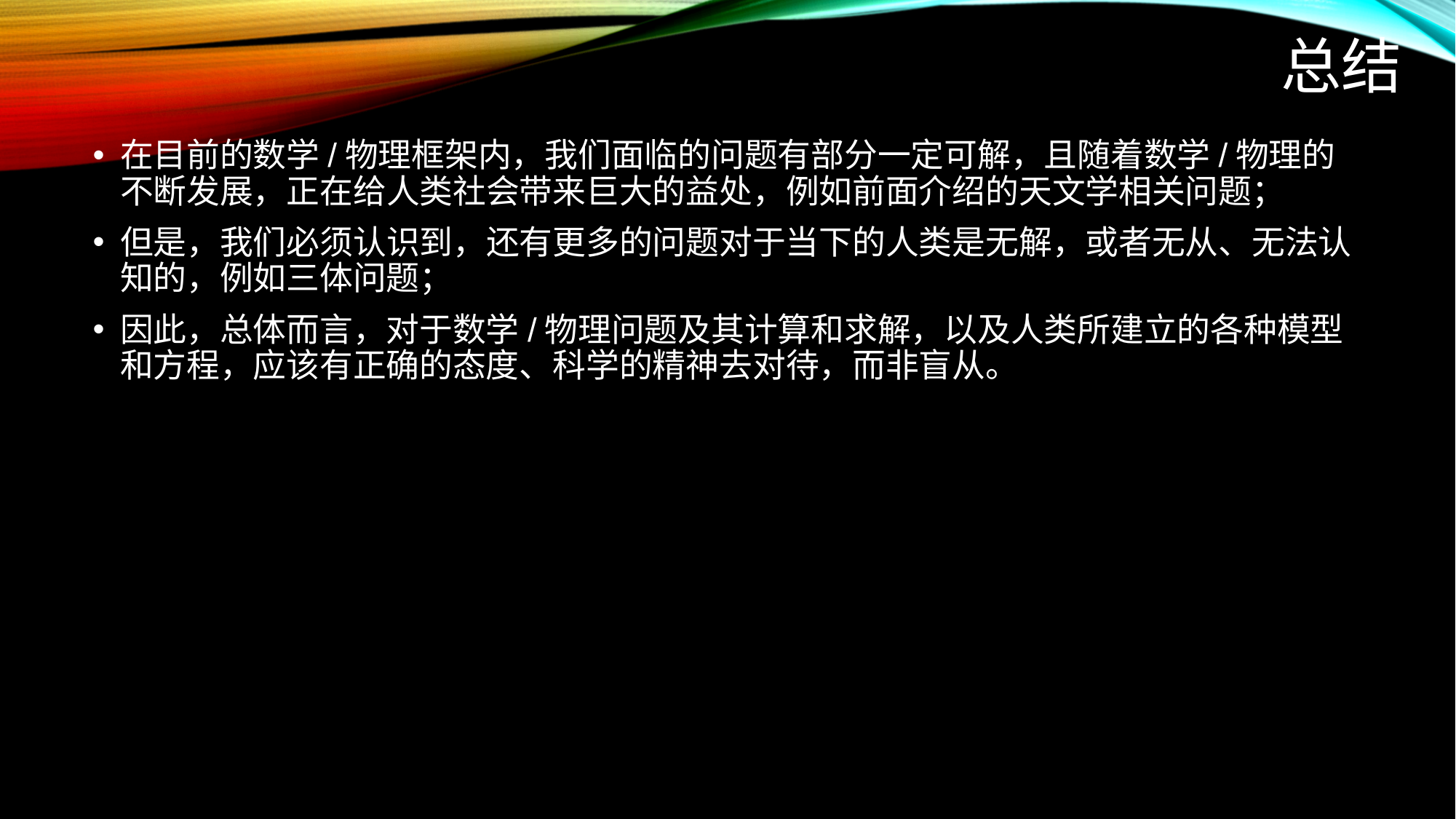

# 总结
在目前的数学/物理框架内，我们面临的问题有部分一定可解，且随着数学/物理的不断发展，正在给人类社会带来巨大的益处，例如前面介绍的天文学相关问题；
但是，我们必须认识到，还有更多的问题对于当下的人类是无解，或者无从、无法认知的，例如三体问题；
因此，总体而言，对于数学/物理问题及其计算和求解，以及人类所建立的各种模型和方程，应该有正确的态度、科学的精神去对待，而非盲从。